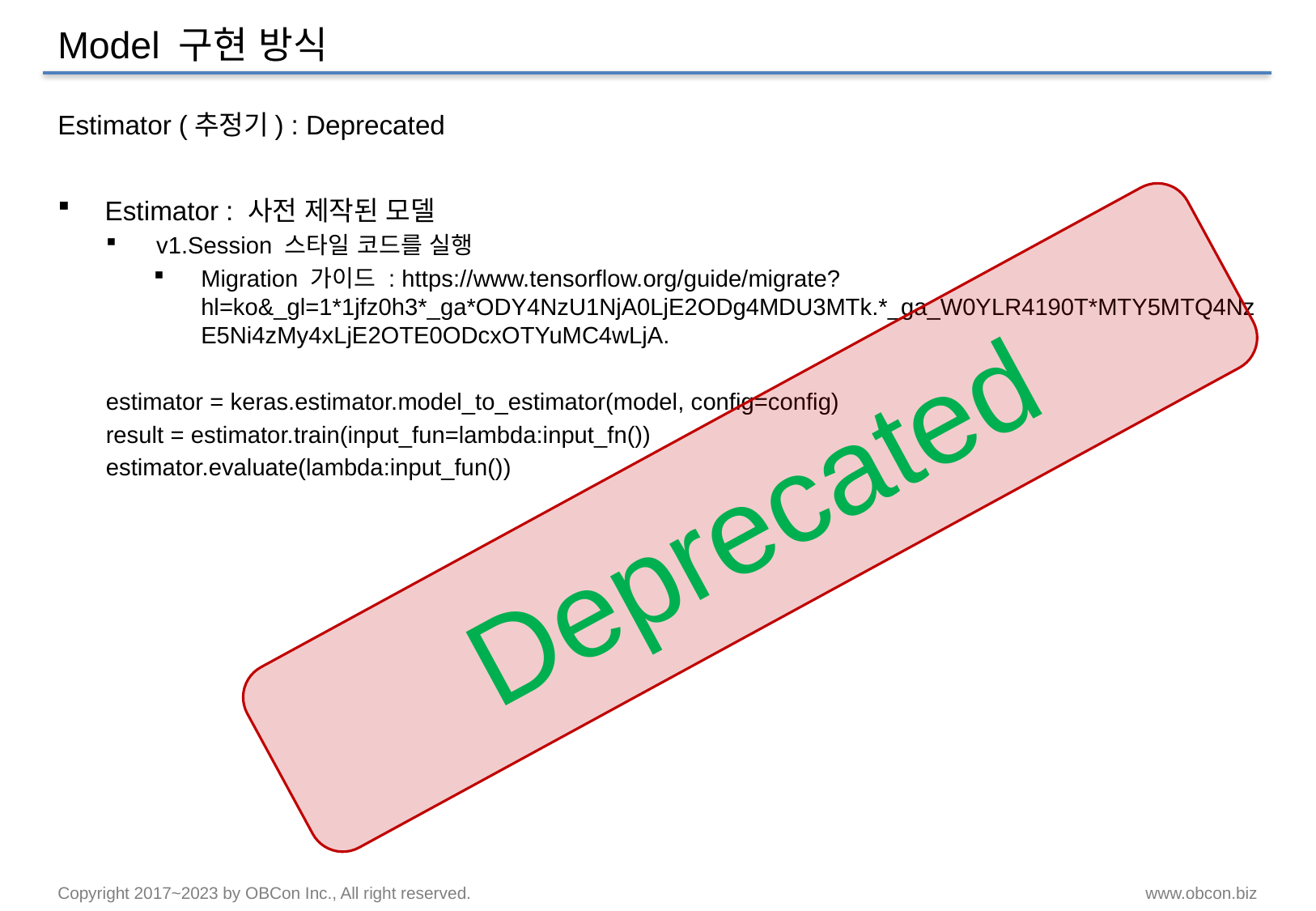

# Model 구현 방식
Estimator (추정기) : Deprecated
Estimator : 사전 제작된 모델
v1.Session 스타일 코드를 실행
Migration 가이드 : https://www.tensorflow.org/guide/migrate?hl=ko&_gl=1*1jfz0h3*_ga*ODY4NzU1NjA0LjE2ODg4MDU3MTk.*_ga_W0YLR4190T*MTY5MTQ4NzE5Ni4zMy4xLjE2OTE0ODcxOTYuMC4wLjA.

estimator = keras.estimator.model_to_estimator(model, config=config)
result = estimator.train(input_fun=lambda:input_fn())
estimator.evaluate(lambda:input_fun())

Deprecated